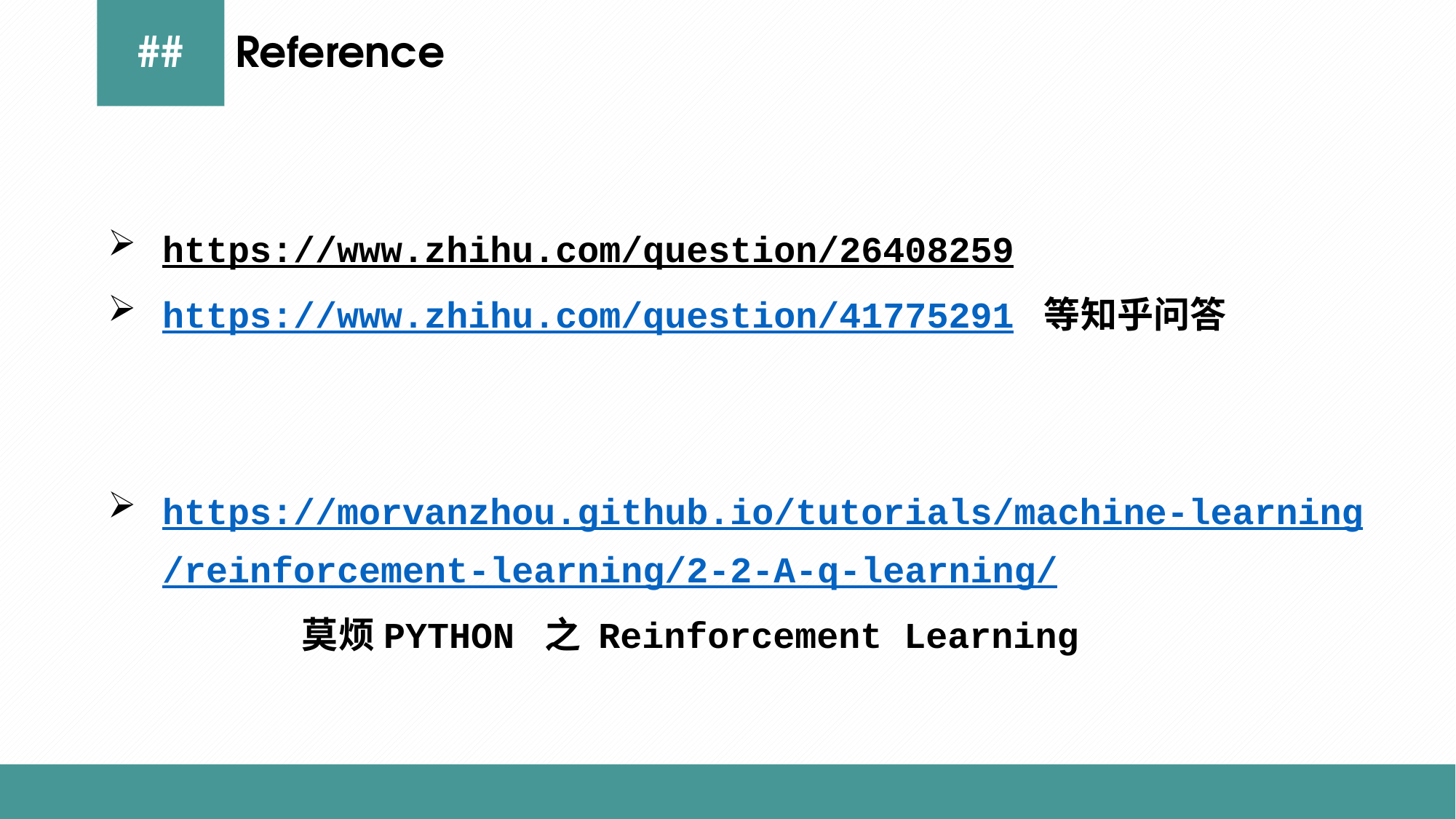

##
Reference
https://www.zhihu.com/question/26408259
https://www.zhihu.com/question/41775291 等知乎问答

https://morvanzhou.github.io/tutorials/machine-learning/reinforcement-learning/2-2-A-q-learning/      莫烦PYTHON 之 Reinforcement Learning